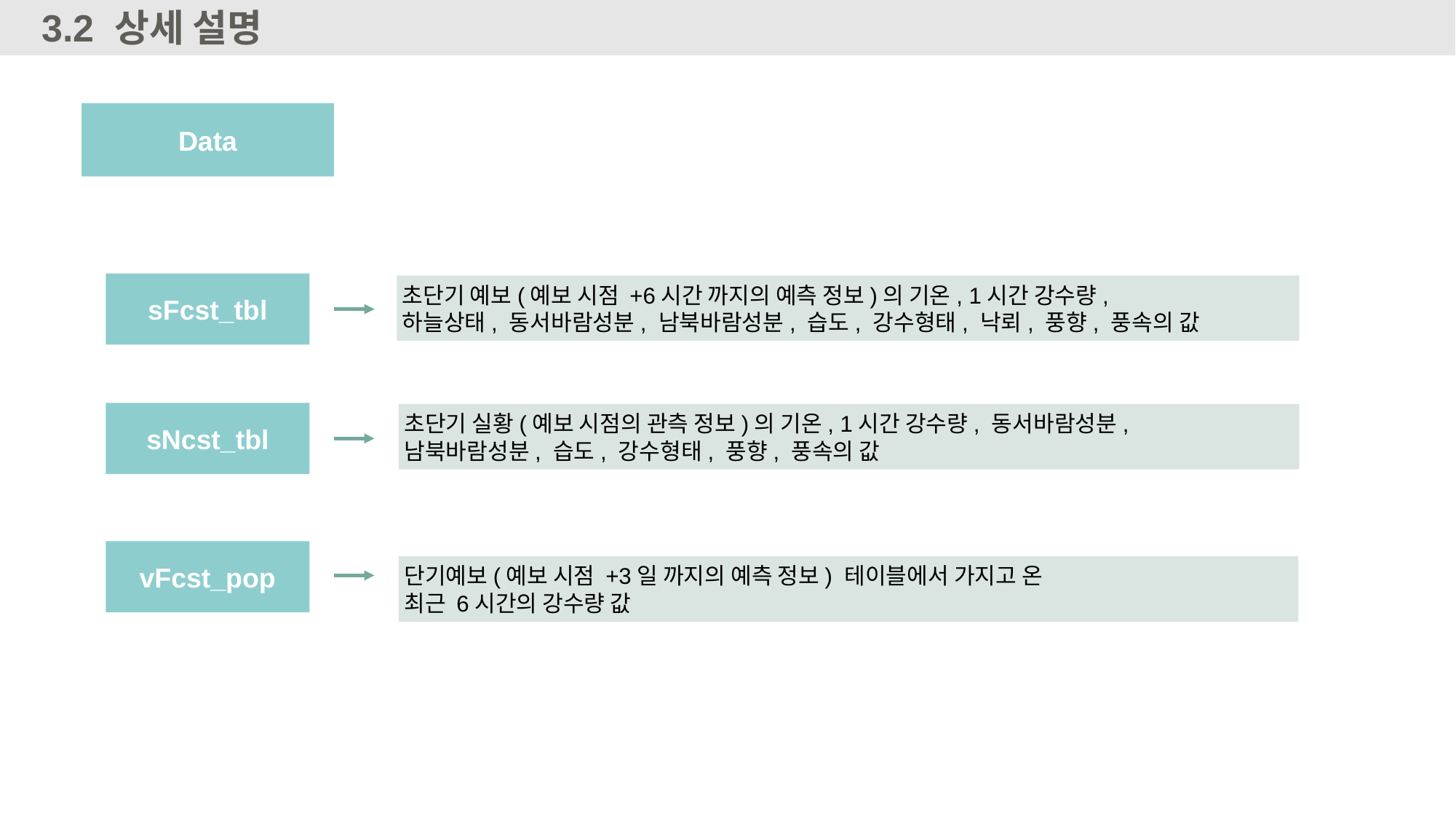

1.1
3.2
상세 설명

Data

sFcst_tbl
초단기 예보(예보 시점 +6시간 까지의 예측 정보)의 기온, 1시간 강수량,
하늘상태, 동서바람성분, 남북바람성분, 습도, 강수형태, 낙뢰, 풍향, 풍속의 값

sNcst_tbl
초단기 실황(예보 시점의 관측 정보)의 기온, 1시간 강수량, 동서바람성분,
남북바람성분, 습도, 강수형태, 풍향, 풍속의 값

vFcst_pop
단기예보(예보 시점 +3일 까지의 예측 정보) 테이블에서 가지고 온
최근 6시간의 강수량 값